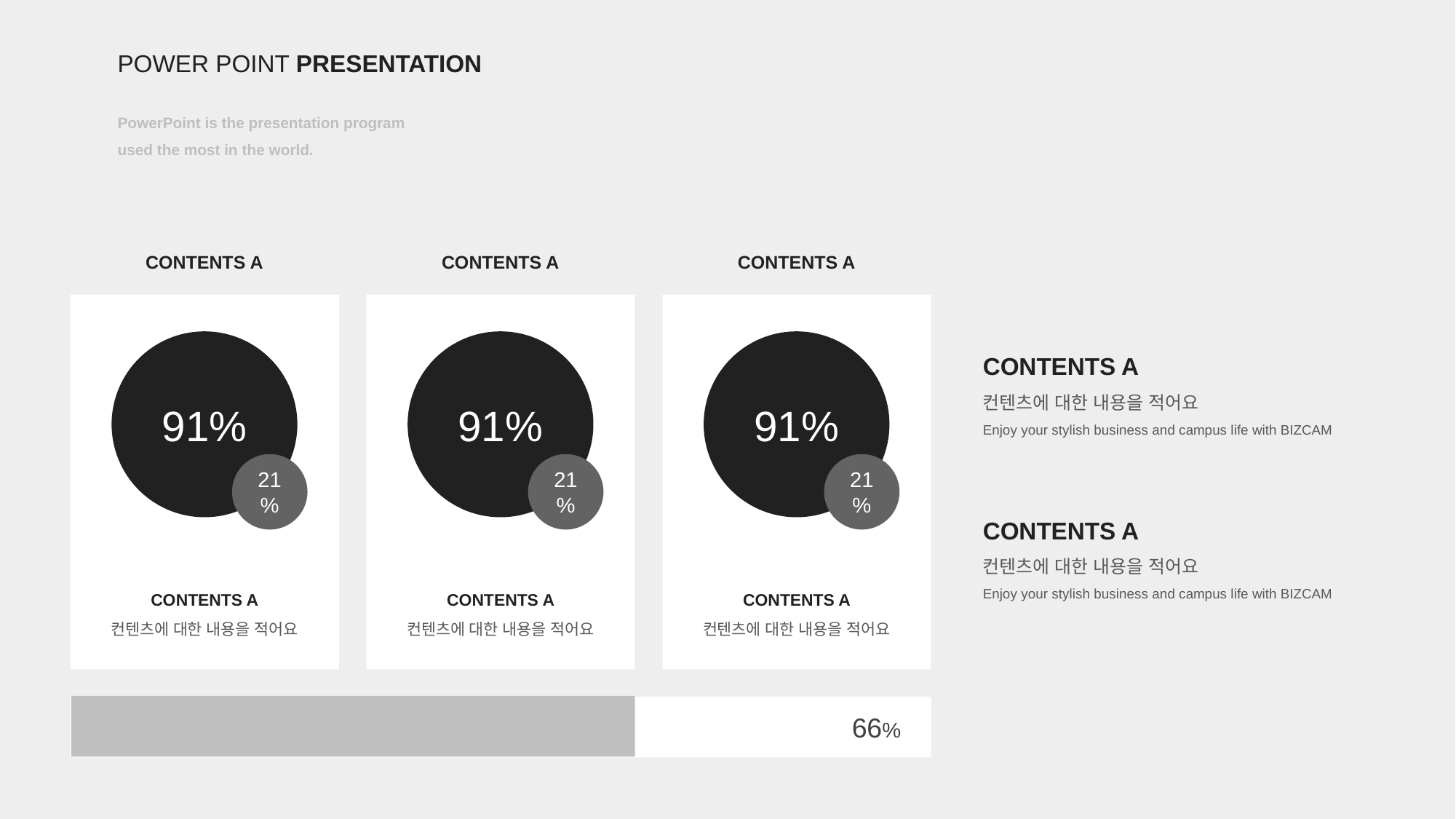

POWER POINT PRESENTATION

PowerPoint is the presentation program
used the most in the world.
CONTENTS A
CONTENTS A
CONTENTS A

91%
91%
91%
CONTENTS A
컨텐츠에 대한 내용을 적어요
Enjoy your stylish business and campus life with BIZCAM
21%
21%
21%
CONTENTS A
컨텐츠에 대한 내용을 적어요
Enjoy your stylish business and campus life with BIZCAM
CONTENTS A
컨텐츠에 대한 내용을 적어요
CONTENTS A
컨텐츠에 대한 내용을 적어요
CONTENTS A
컨텐츠에 대한 내용을 적어요

66%